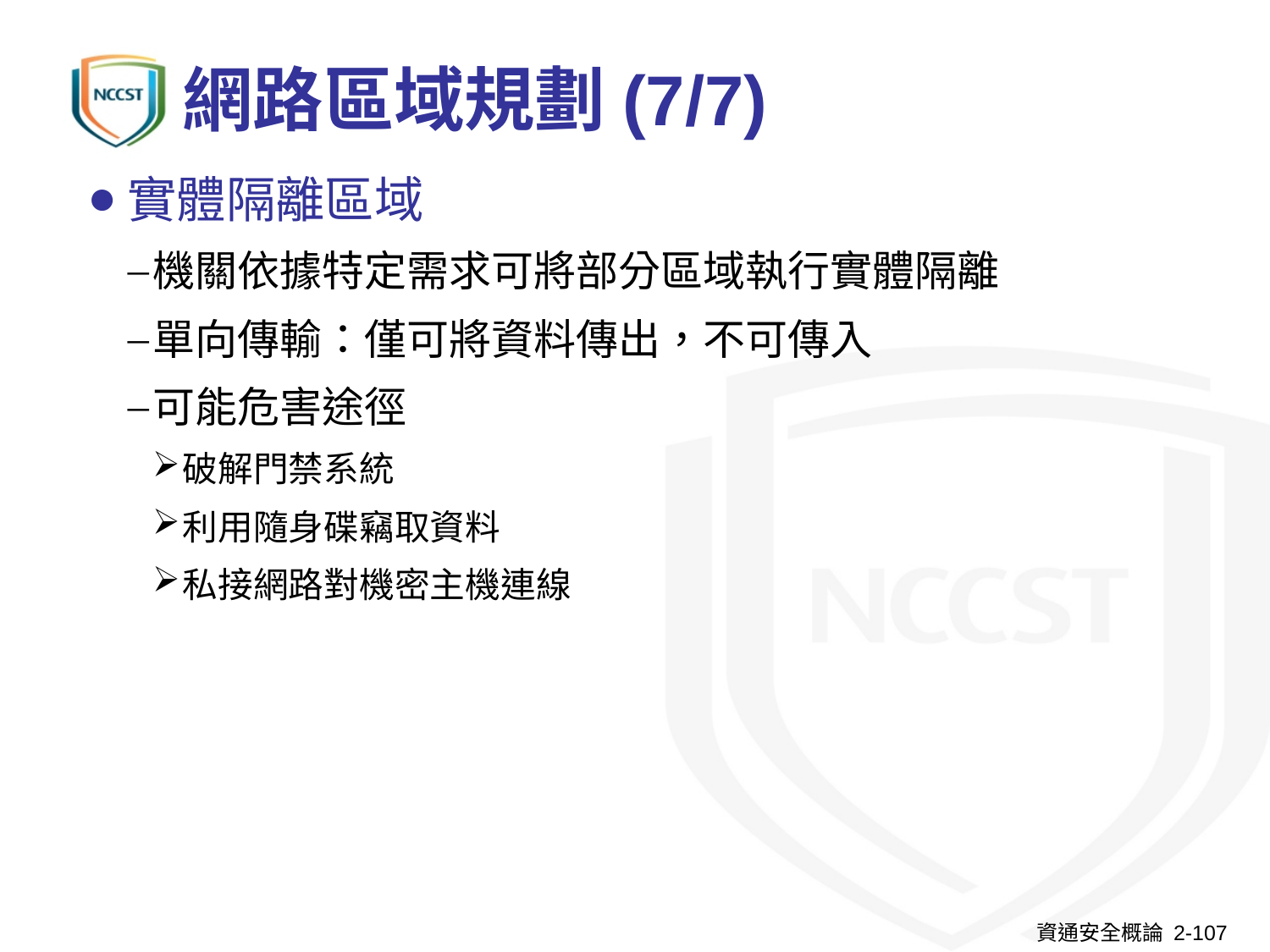

# 網路區域規劃(7/7)
實體隔離區域
機關依據特定需求可將部分區域執行實體隔離
單向傳輸：僅可將資料傳出，不可傳入
可能危害途徑
破解門禁系統
利用隨身碟竊取資料
私接網路對機密主機連線